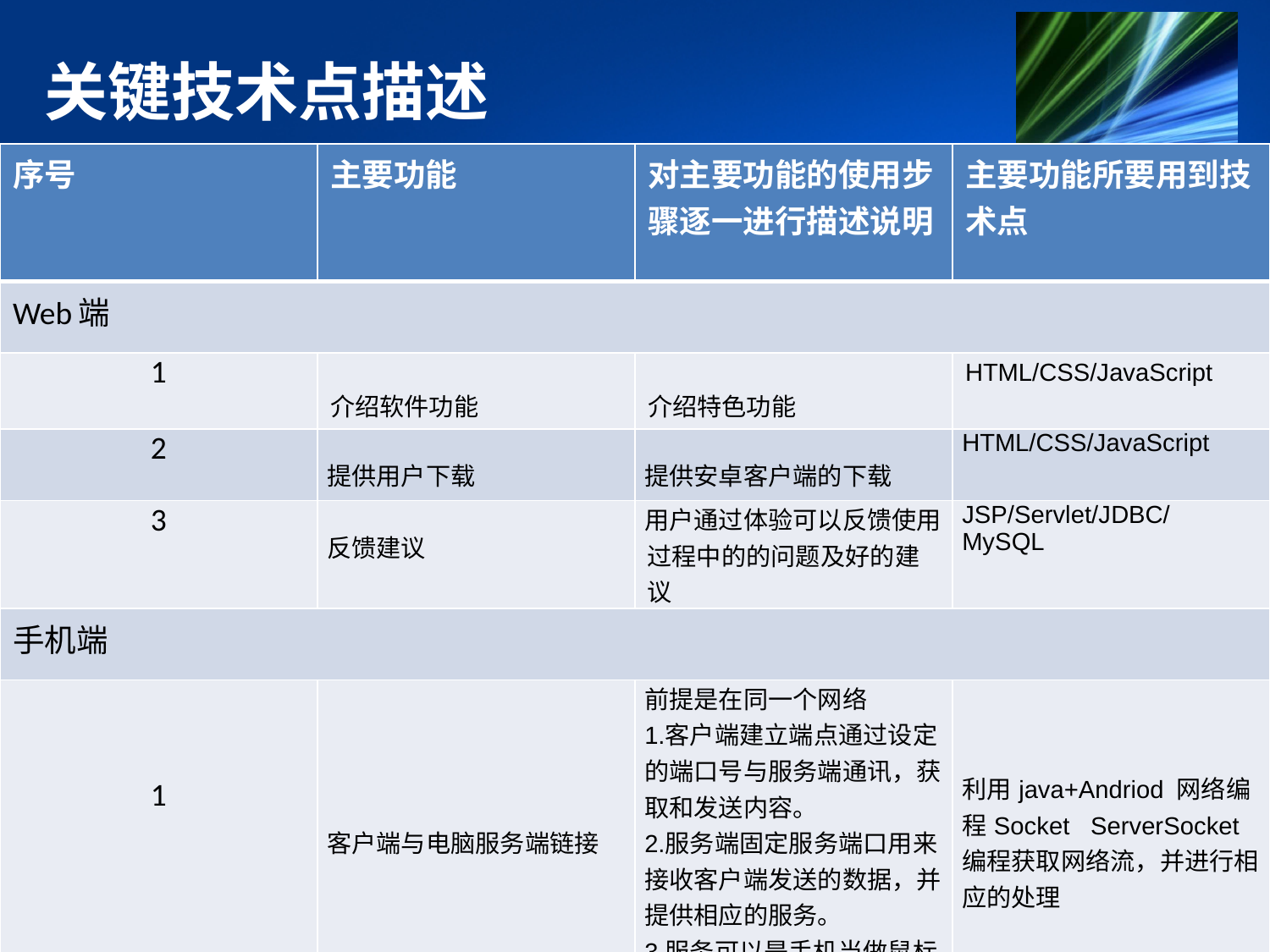

# 关键技术点描述
| 序号 | 主要功能 | 对主要功能的使用步骤逐一进行描述说明 | 主要功能所要用到技术点 |
| --- | --- | --- | --- |
| Web端 |  |  |  |
| 1 | 介绍软件功能 | 介绍特色功能 | HTML/CSS/JavaScript |
| 2 | 提供用户下载 | 提供安卓客户端的下载 | HTML/CSS/JavaScript |
| 3 | 反馈建议 | 用户通过体验可以反馈使用过程中的的问题及好的建议 | JSP/Servlet/JDBC/ MySQL |
| 手机端 |  |  |  |
| 1 | 客户端与电脑服务端链接 | 前提是在同一个网络 客户端建立端点通过设定的端口号与服务端通讯，获取和发送内容。 服务端固定服务端口用来接收客户端发送的数据，并提供相应的服务。 服务可以是手机当做鼠标、键盘操作，远程控制屏幕。 | 利用java+Andriod 网络编程Socket ServerSocket编程获取网络流，并进行相应的处理 |